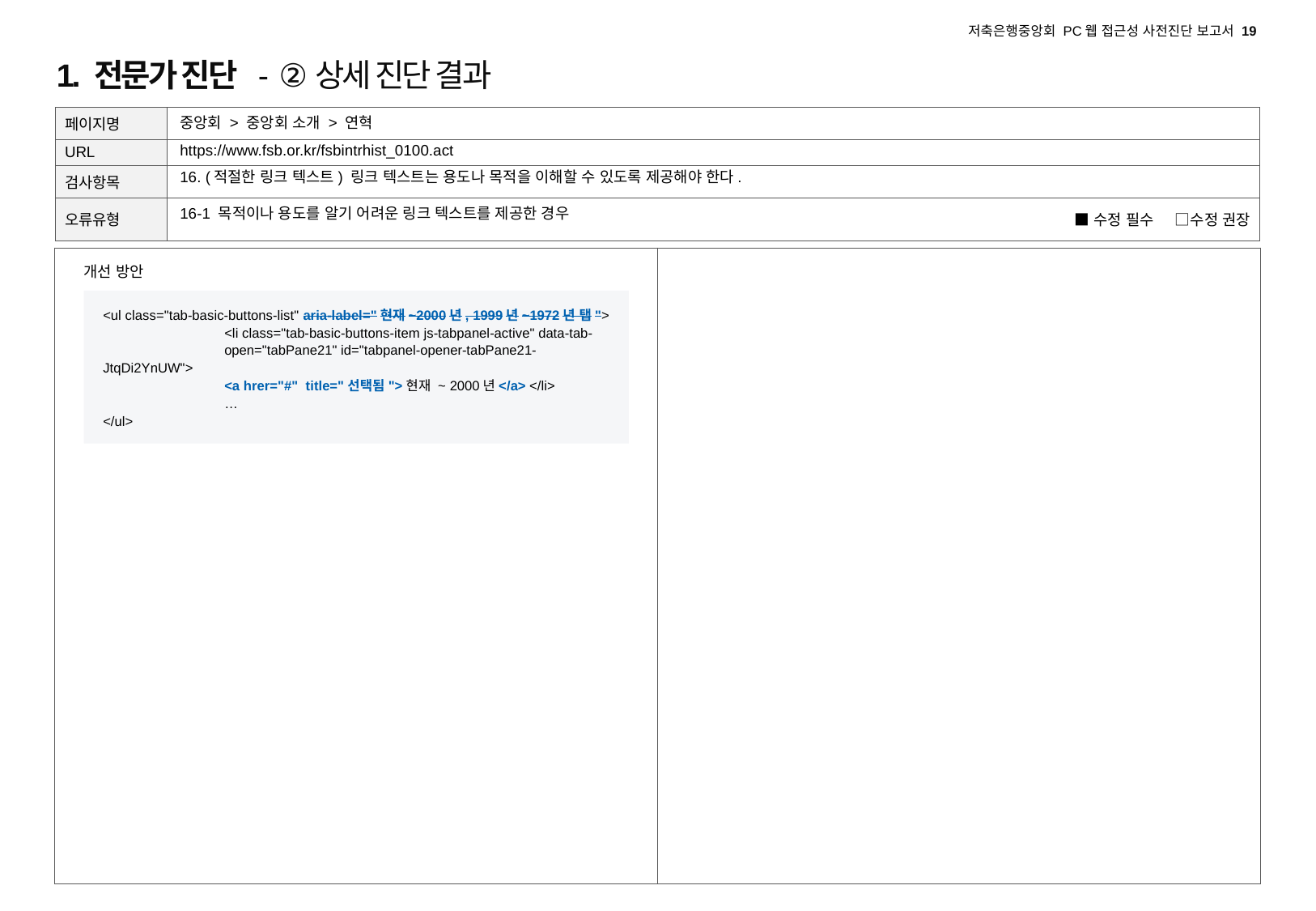

# 1. 전문가 진단  -  ②상세 진단 결과
중앙회 > 중앙회 소개 > 연혁
https://www.fsb.or.kr/fsbintrhist_0100.act
16. (적절한 링크 텍스트) 링크 텍스트는 용도나 목적을 이해할 수 있도록 제공해야 한다.
16-1 목적이나 용도를 알기 어려운 링크 텍스트를 제공한 경우
개선 방안
<ul class="tab-basic-buttons-list" aria-label="현재~2000년, 1999년~1972년 탭">
	<li class="tab-basic-buttons-item js-tabpanel-active" data-tab-	open="tabPane21" id="tabpanel-opener-tabPane21-JtqDi2YnUW">
	<a hrer="#"  title="선택됨">현재 ~ 2000년</a> </li>
	…
</ul>